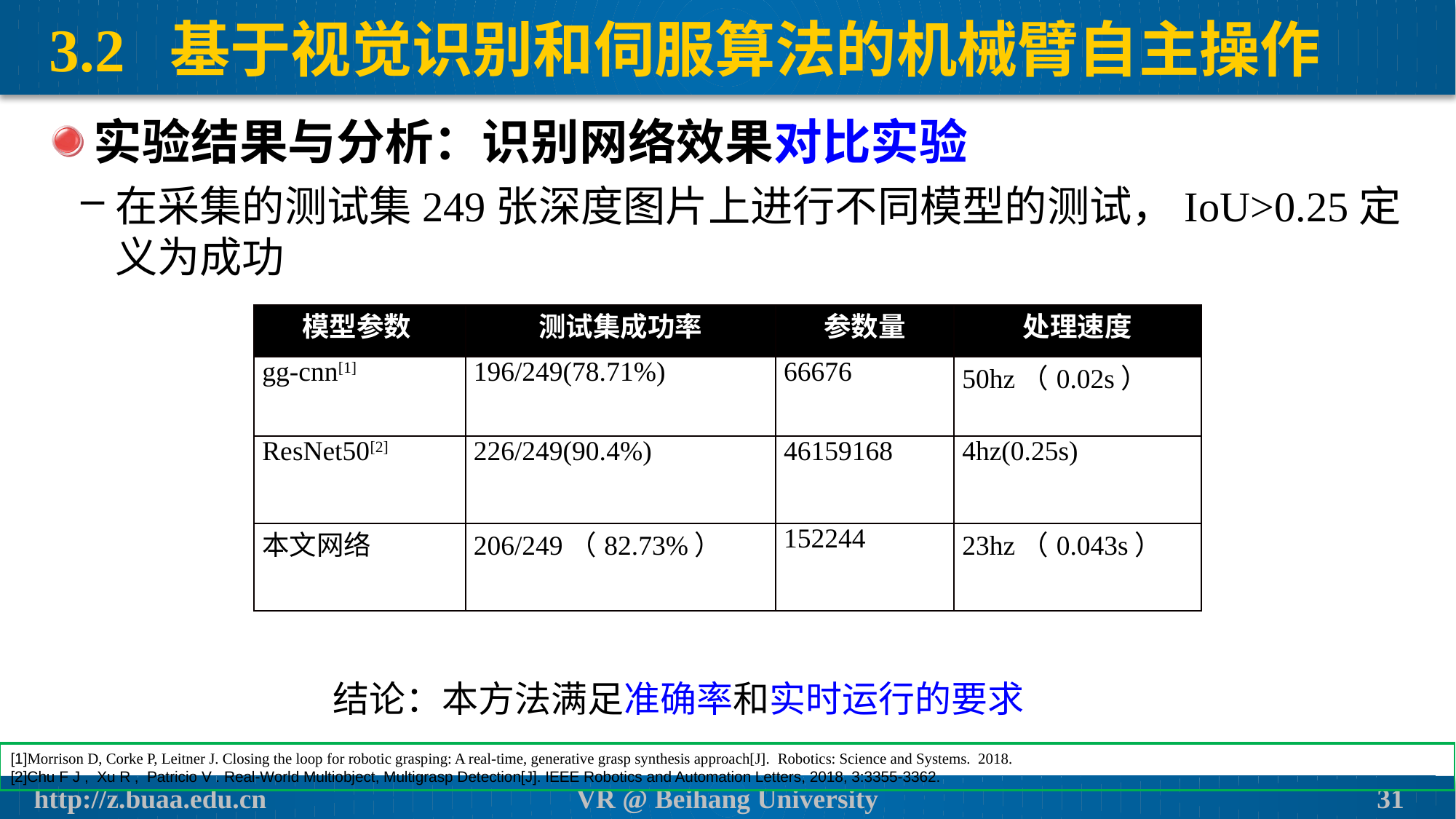

# 3.2  基于视觉识别和伺服算法的机械臂自主操作
实验结果与分析：识别网络效果对比实验
在采集的测试集249张深度图片上进行不同模型的测试，IoU>0.25定义为成功
| 模型参数 | 测试集成功率 | 参数量 | 处理速度 |
| --- | --- | --- | --- |
| gg-cnn[1] | 196/249(78.71%) | 66676 | 50hz（0.02s） |
| ResNet50[2] | 226/249(90.4%) | 46159168 | 4hz(0.25s) |
| 本文网络 | 206/249（82.73%） | 152244 | 23hz（0.043s） |
结论：本方法满足准确率和实时运行的要求
[1]Morrison D, Corke P, Leitner J. Closing the loop for robotic grasping: A real-time, generative grasp synthesis approach[J].  Robotics: Science and Systems.  2018.
[2]Chu F J ,  Xu R ,  Patricio V . Real-World Multiobject, Multigrasp Detection[J]. IEEE Robotics and Automation Letters, 2018, 3:3355-3362.